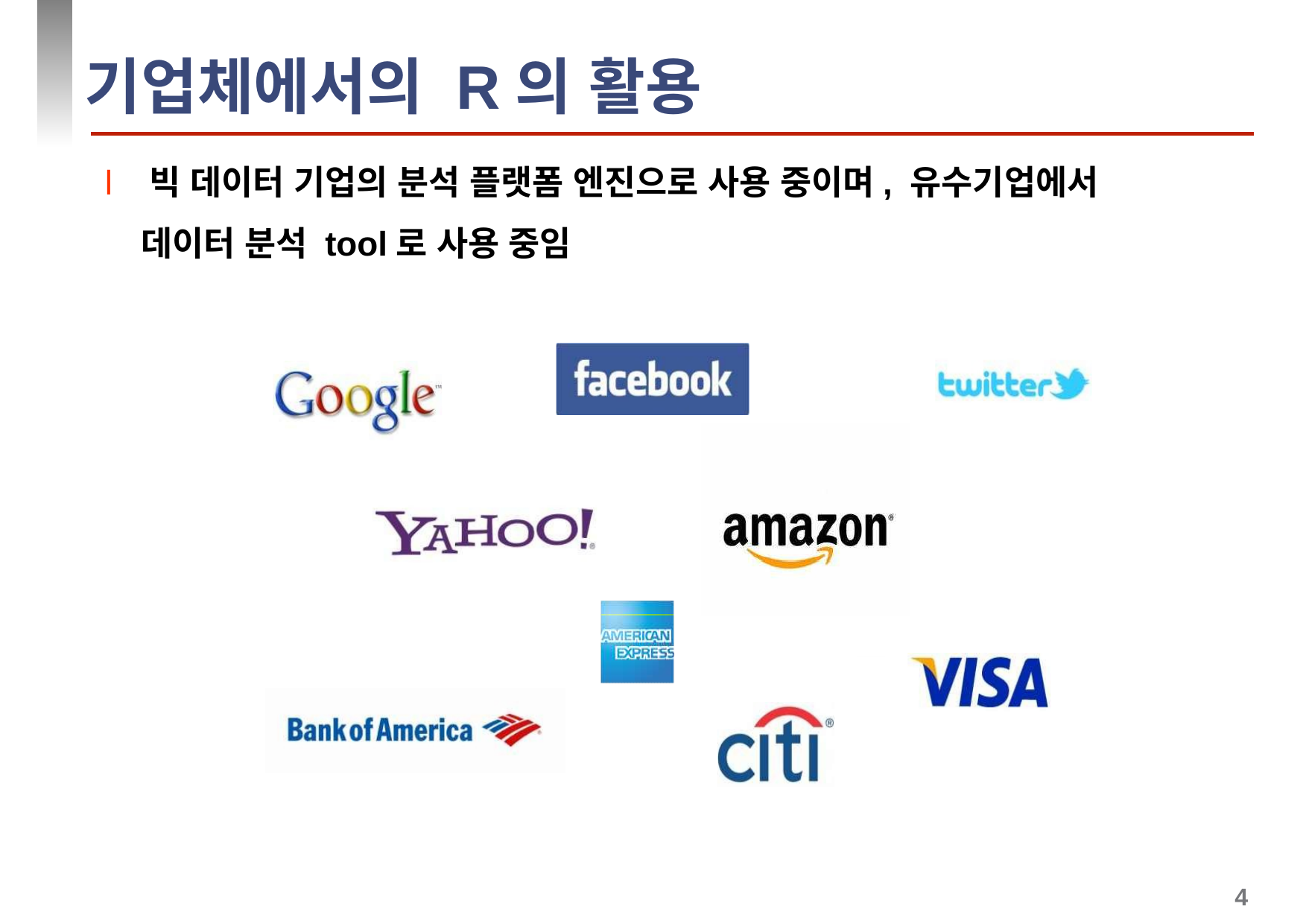

# 기업체에서의 R의 활용
l 빅 데이터 기업의 분석 플랫폼 엔진으로 사용 중이며, 유수기업에서 데이터 분석 tool로 사용 중임

4